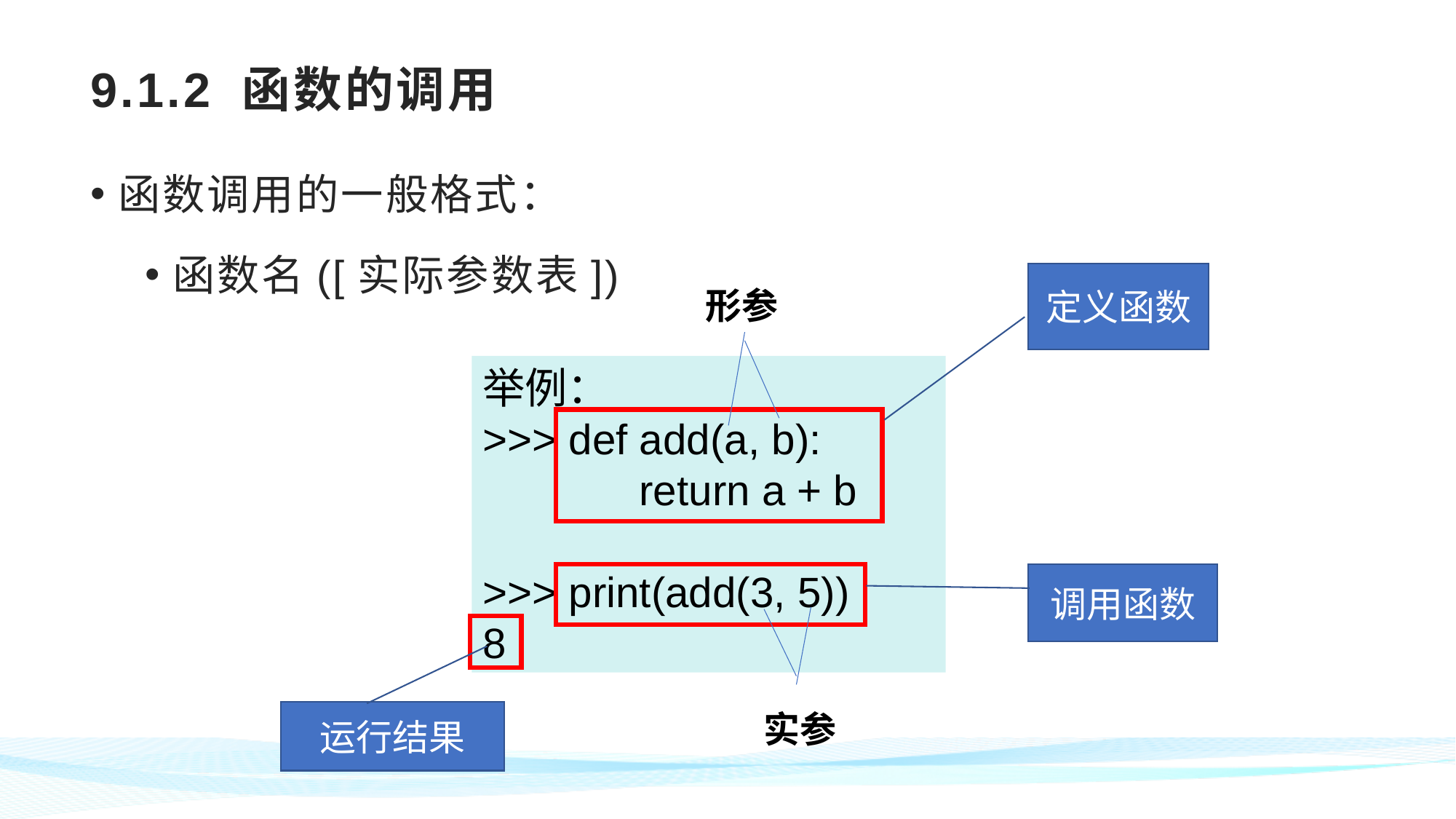

# 9.1.2 函数的调用
函数调用的一般格式：
函数名([实际参数表])
定义函数
形参
举例：
>>> def add(a, b):
	    return a + b

>>> print(add(3, 5))
8

调用函数
实参

运行结果